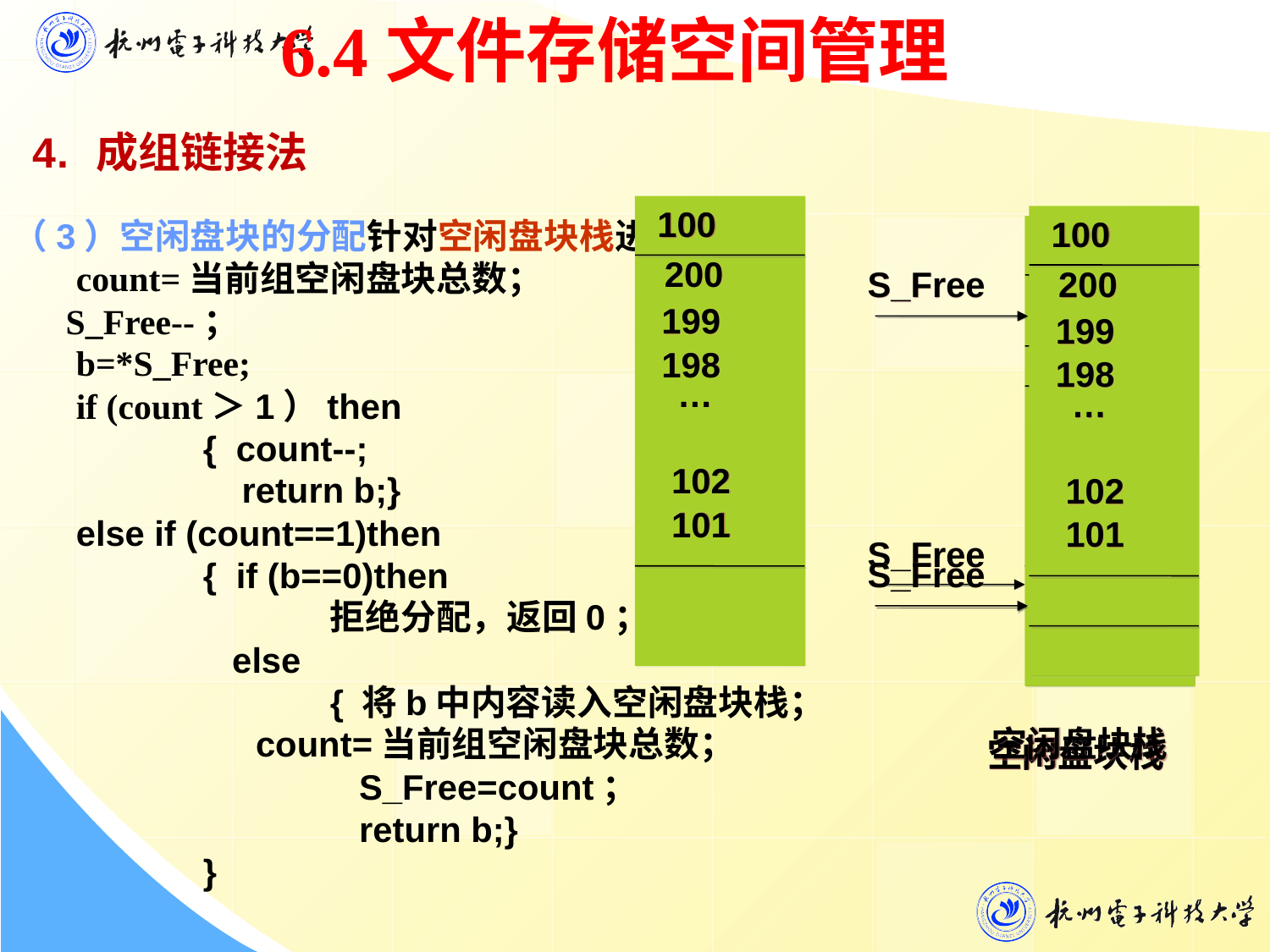

6.4文件存储空间管理
成组链接法

（3）空闲盘块的分配针对空闲盘块栈进行。
	count=当前组空闲盘块总数；
      S_Free--；
	b=*S_Free;
	if (count＞1）then
		{  count--;
		    return b;}
	else if (count==1)then
		{  if (b==0)then
			拒绝分配，返回0；
		   else
			{ 将b中内容读入空闲盘块栈；
                         count=当前组空闲盘块总数；
			   S_Free=count；
			   return b;}
		}

 100
200

199
198
…
102
101

 100
200

199
198
…
102
101
S_Free

空闲盘块栈

 1
S_Free

100

空闲盘块栈

93

100
99
98
…
9
8
S_Free

空闲盘块栈